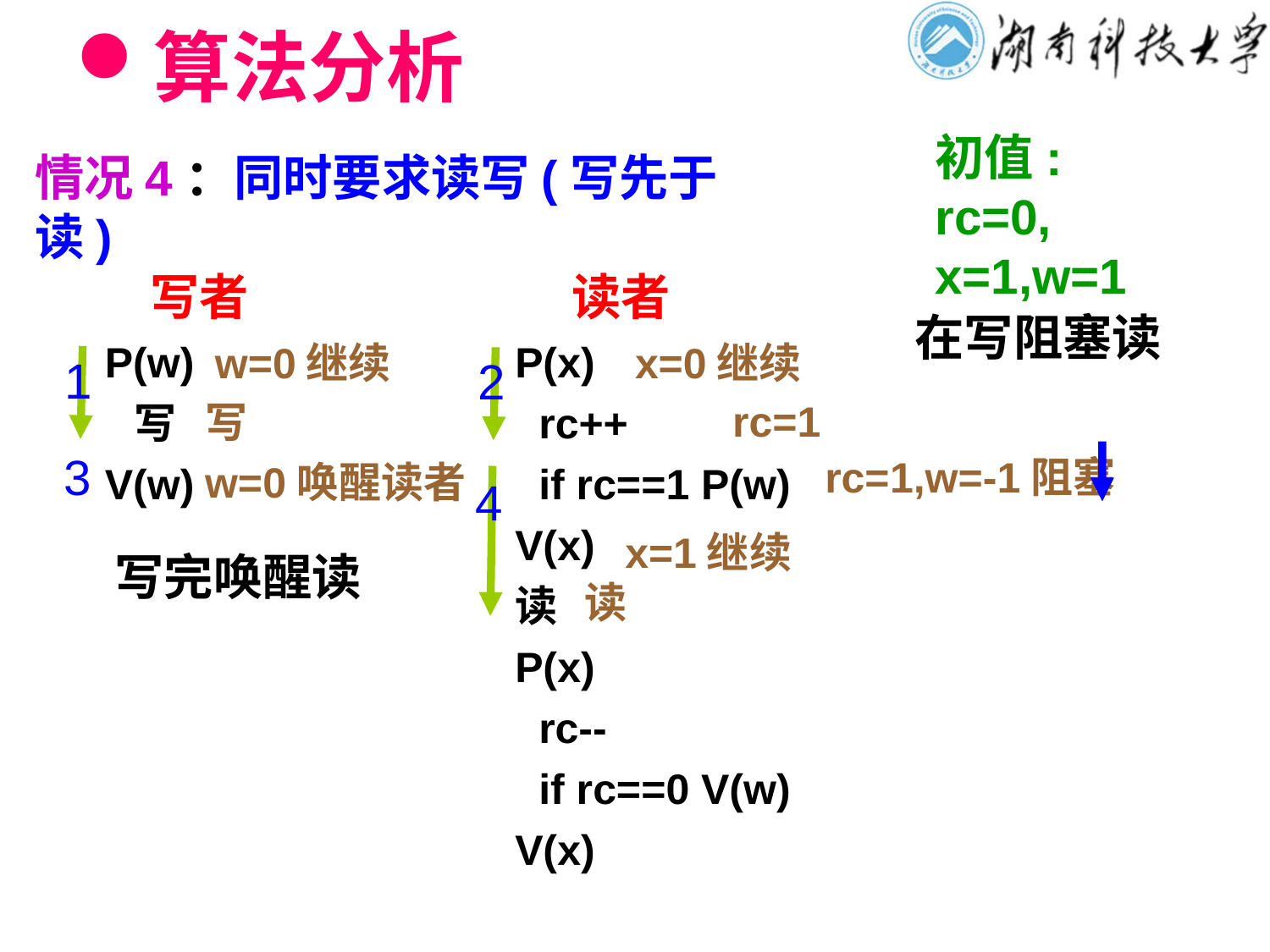

# 算法分析
初值: rc=0,
x=1,w=1
情况4：同时要求读写(写先于读)
   写者
P(w)
  写
V(w)
    读者
P(x)
  rc++
  if rc==1 P(w)
V(x)
读
P(x)
  rc--
  if rc==0 V(w)
V(x)
在写阻塞读
w=0继续
x=0继续

1

2
rc=1
写

3
rc=1,w=-1阻塞
w=0唤醒读者

4
x=1继续
写完唤醒读
读